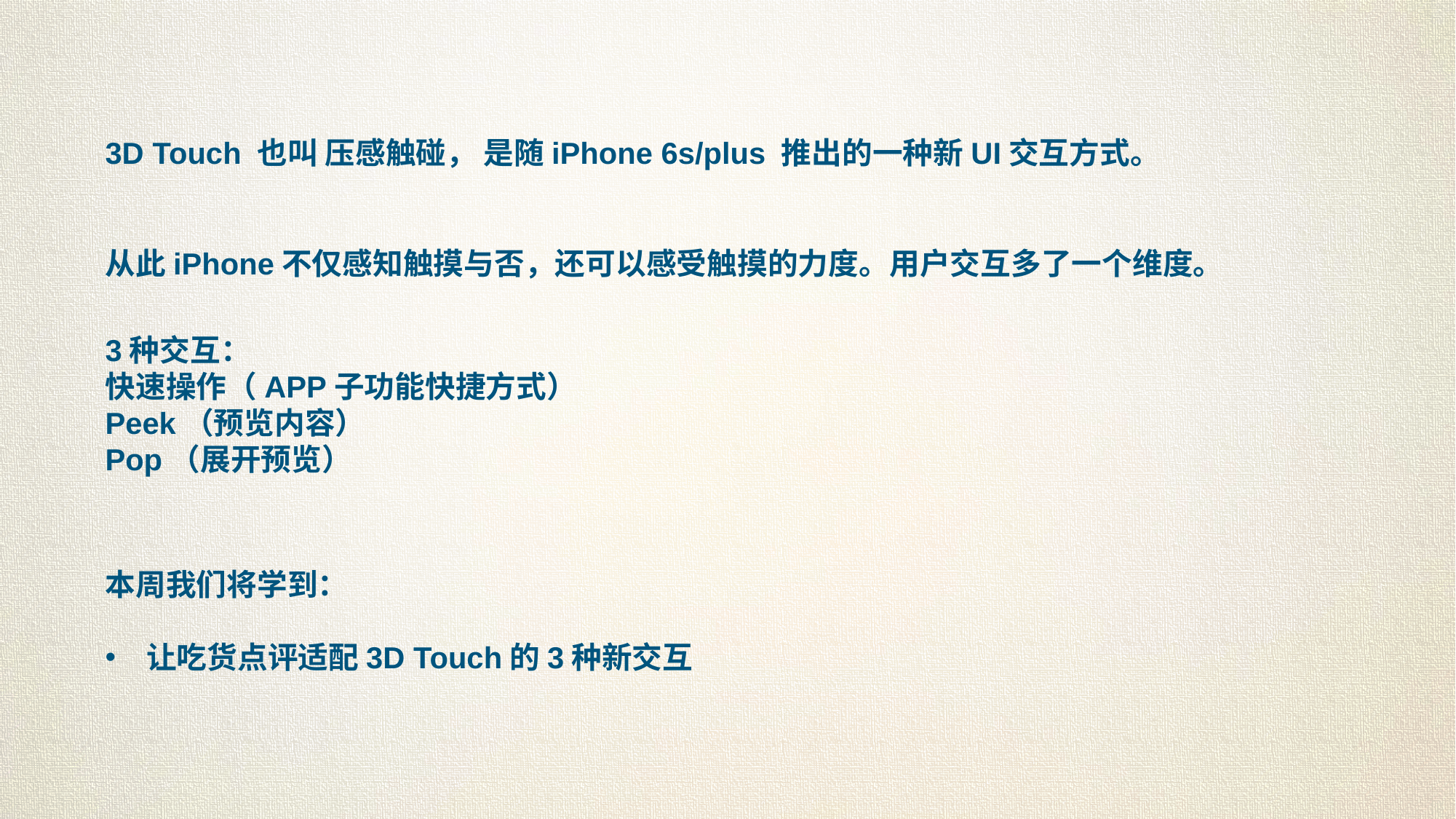

3D Touch 也叫 压感触碰， 是随iPhone 6s/plus 推出的一种新UI交互方式。
从此iPhone不仅感知触摸与否，还可以感受触摸的力度。用户交互多了一个维度。
3种交互：
快速操作（APP子功能快捷方式）
Peek（预览内容）
Pop（展开预览）
本周我们将学到：

让吃货点评适配3D Touch的3种新交互